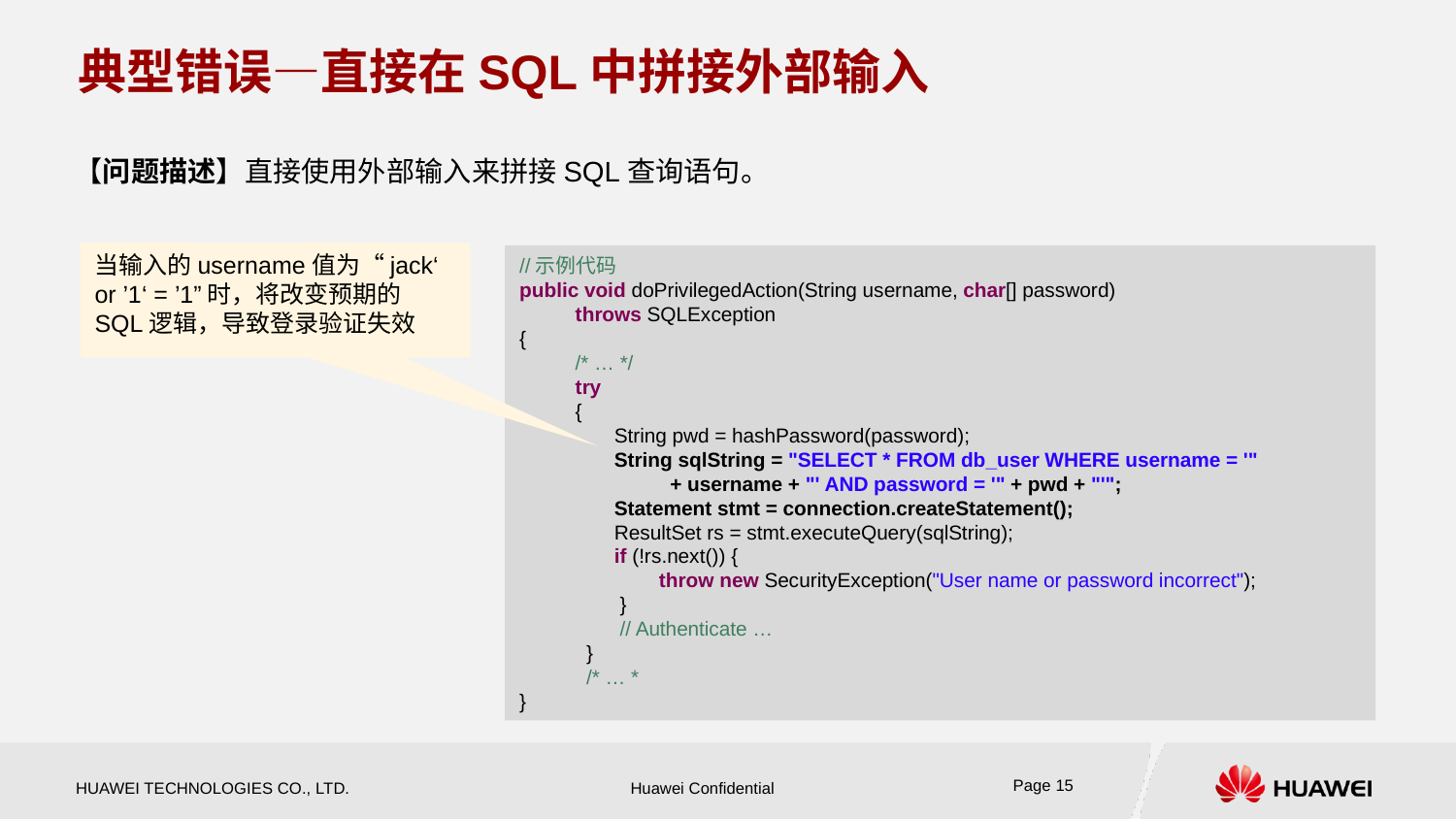

# 典型错误—直接在SQL中拼接外部输入
【问题描述】直接使用外部输入来拼接SQL查询语句。
当输入的username值为“jack‘ or ’1‘ = ’1”时，将改变预期的SQL逻辑，导致登录验证失效
//示例代码
public void doPrivilegedAction(String username, char[] password)
          throws SQLException
{
          /* … */
          try
          {
                 String pwd = hashPassword(password);
                 String sqlString = "SELECT * FROM db_user WHERE username = '"
                           + username + "' AND password = '" + pwd + "'";
                 Statement stmt = connection.createStatement();
                 ResultSet rs = stmt.executeQuery(sqlString);
                 if (!rs.next()) {
                         throw new SecurityException("User name or password incorrect");
                  }
                  // Authenticate …
            }
            /* … *
}